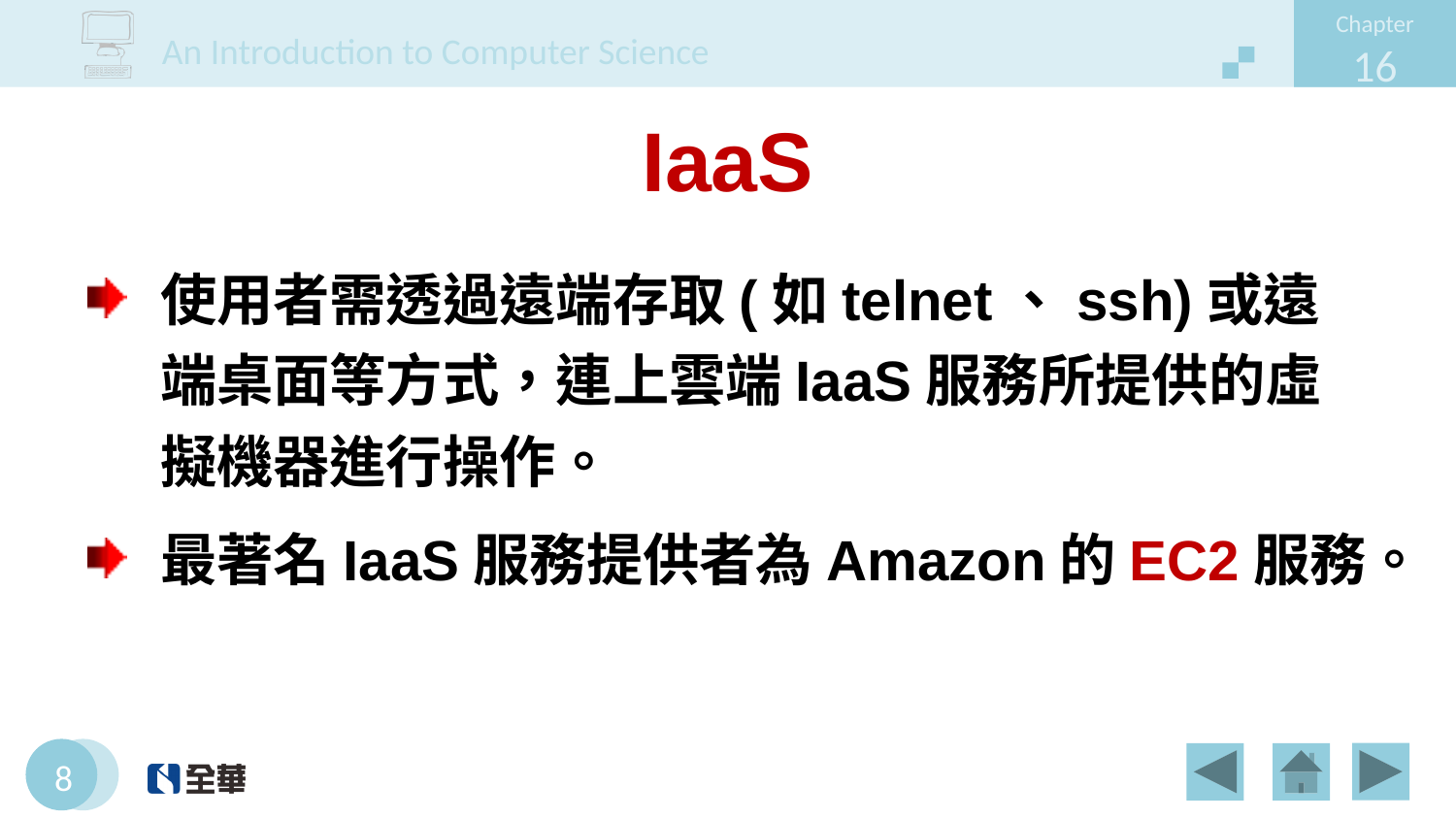

# IaaS
使用者需透過遠端存取(如telnet、ssh)或遠端桌面等方式，連上雲端IaaS服務所提供的虛擬機器進行操作。
最著名IaaS服務提供者為Amazon的EC2服務。